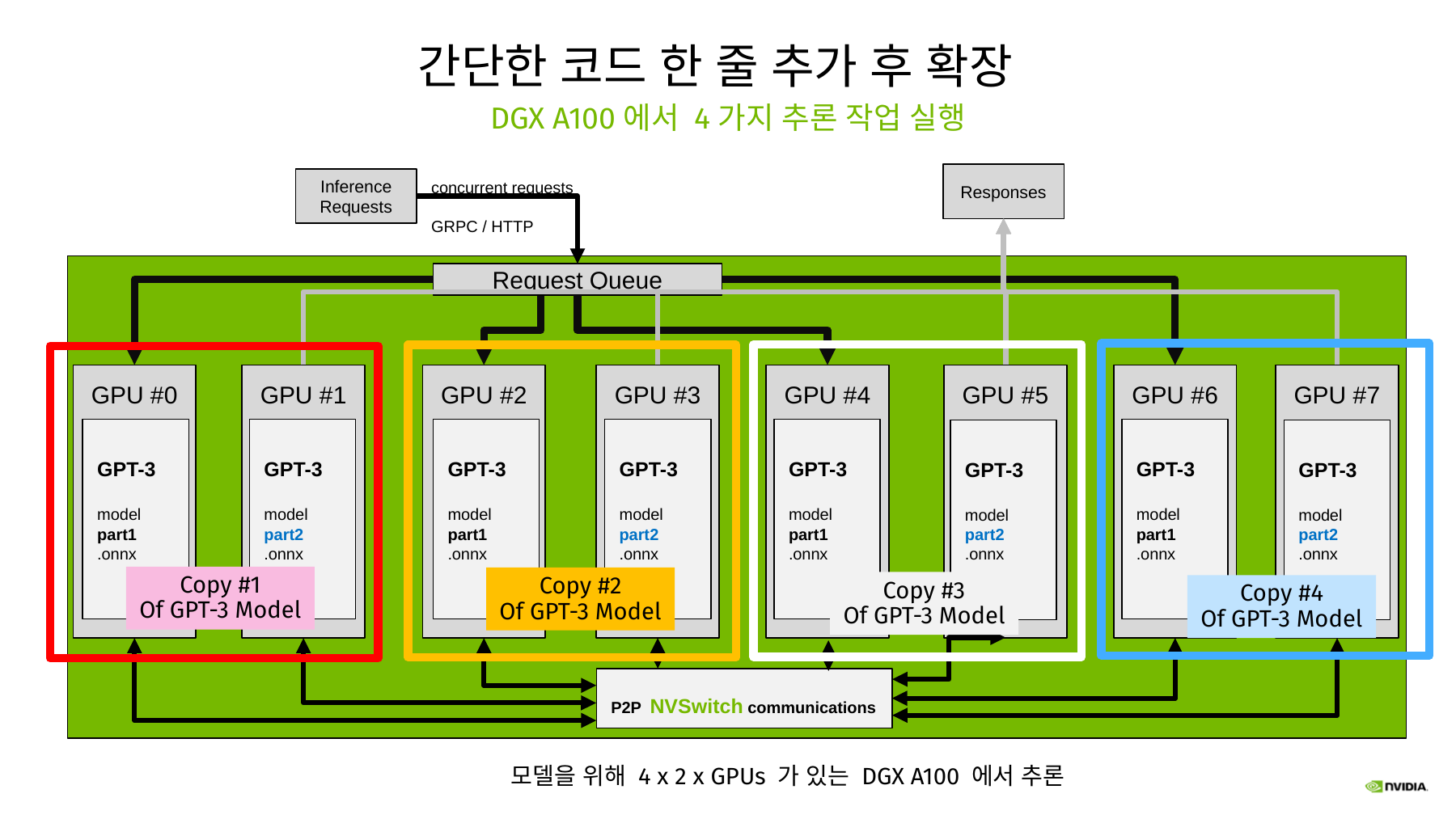

# 간단한 코드 한 줄 추가 후 확장
DGX A100에서 4가지 추론 작업 실행
concurrent requests

GRPC / HTTP
Responses
Inference Requests

Request Queue

GPU #1

GPU #2

GPU #3

GPU #4

GPU #5

GPU #6

GPU #7

GPU #0

GPT-3
model
part2
.onnx

GPT-3
model
part1
.onnx

GPT-3
model
part1
.onnx

GPT-3
model
part1
.onnx

GPT-3
model
part1
.onnx

GPT-3
model
part2
.onnx

GPT-3
model
part2
.onnx

GPT-3
model
part2
.onnx

Copy #1
Of GPT-3 Model
Copy #2
Of GPT-3 Model
Copy #3
Of GPT-3 Model
Copy #4
Of GPT-3 Model
P2P NVSwitch communications
모델을 위해 4 x 2 x GPUs 가 있는 DGX A100 에서 추론